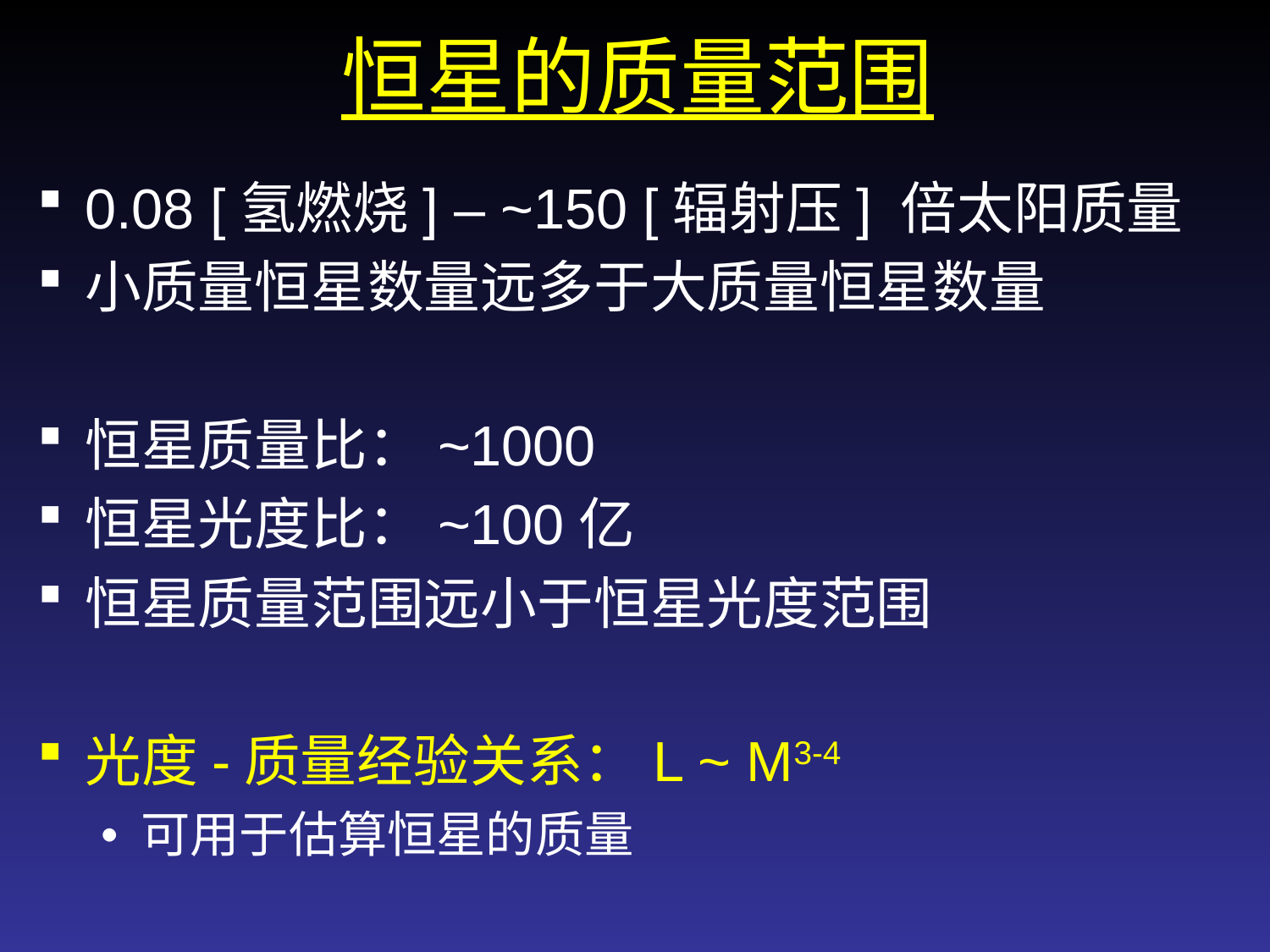

恒星的质量范围
0.08 [氢燃烧] – ~150 [辐射压] 倍太阳质量
小质量恒星数量远多于大质量恒星数量

恒星质量比：~1000
恒星光度比：~100亿
恒星质量范围远小于恒星光度范围

光度-质量经验关系：L ~ M3-4
可用于估算恒星的质量